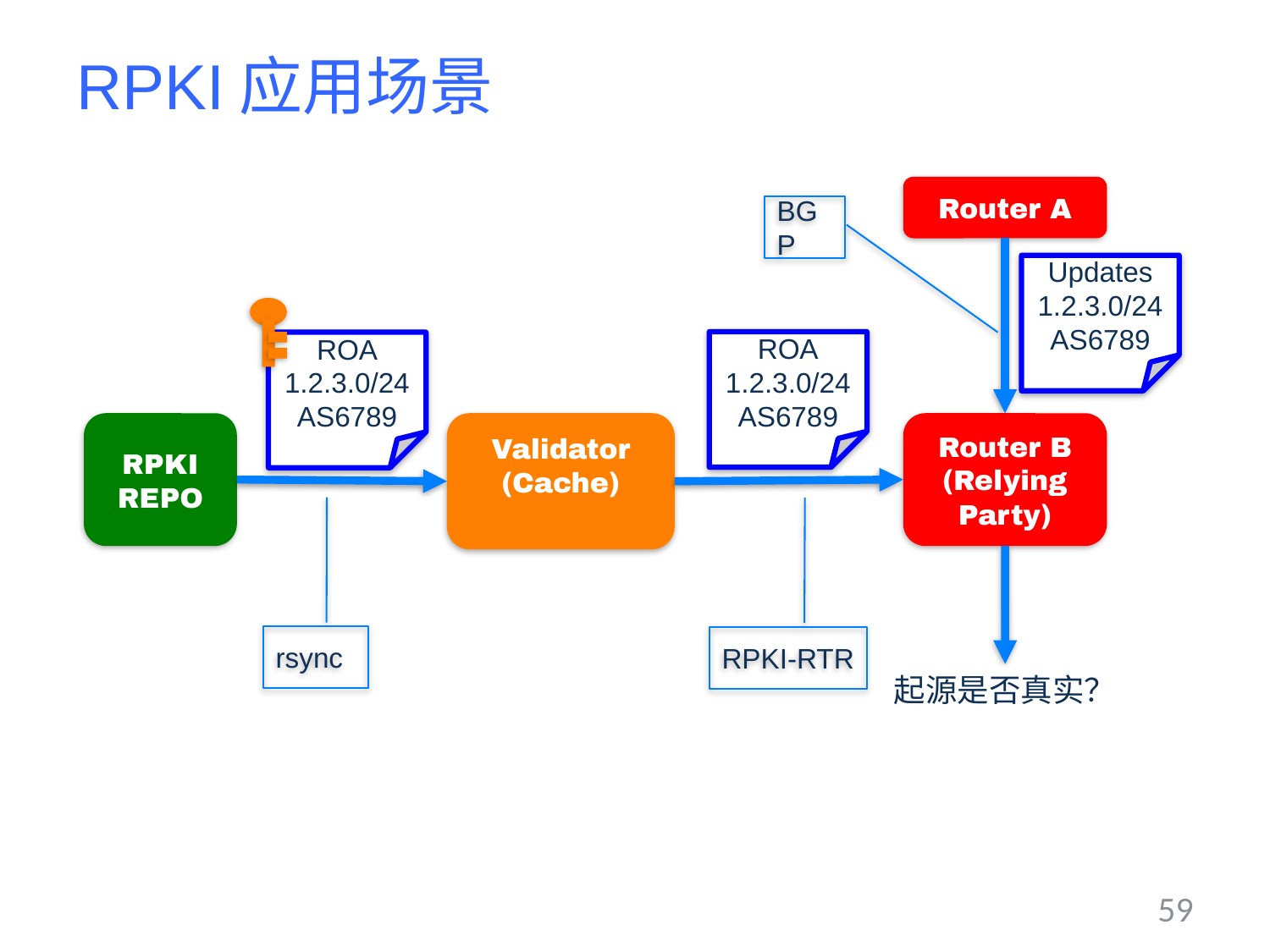

# RPKI应用场景
Router A
BGP
Updates
1.2.3.0/24
AS6789

ROA
1.2.3.0/24
AS6789
ROA
1.2.3.0/24
AS6789
Router B
(Relying Party)
RPKI
REPO
Validator
(Cache)

rsync
RPKI-RTR
起源是否真实？
59